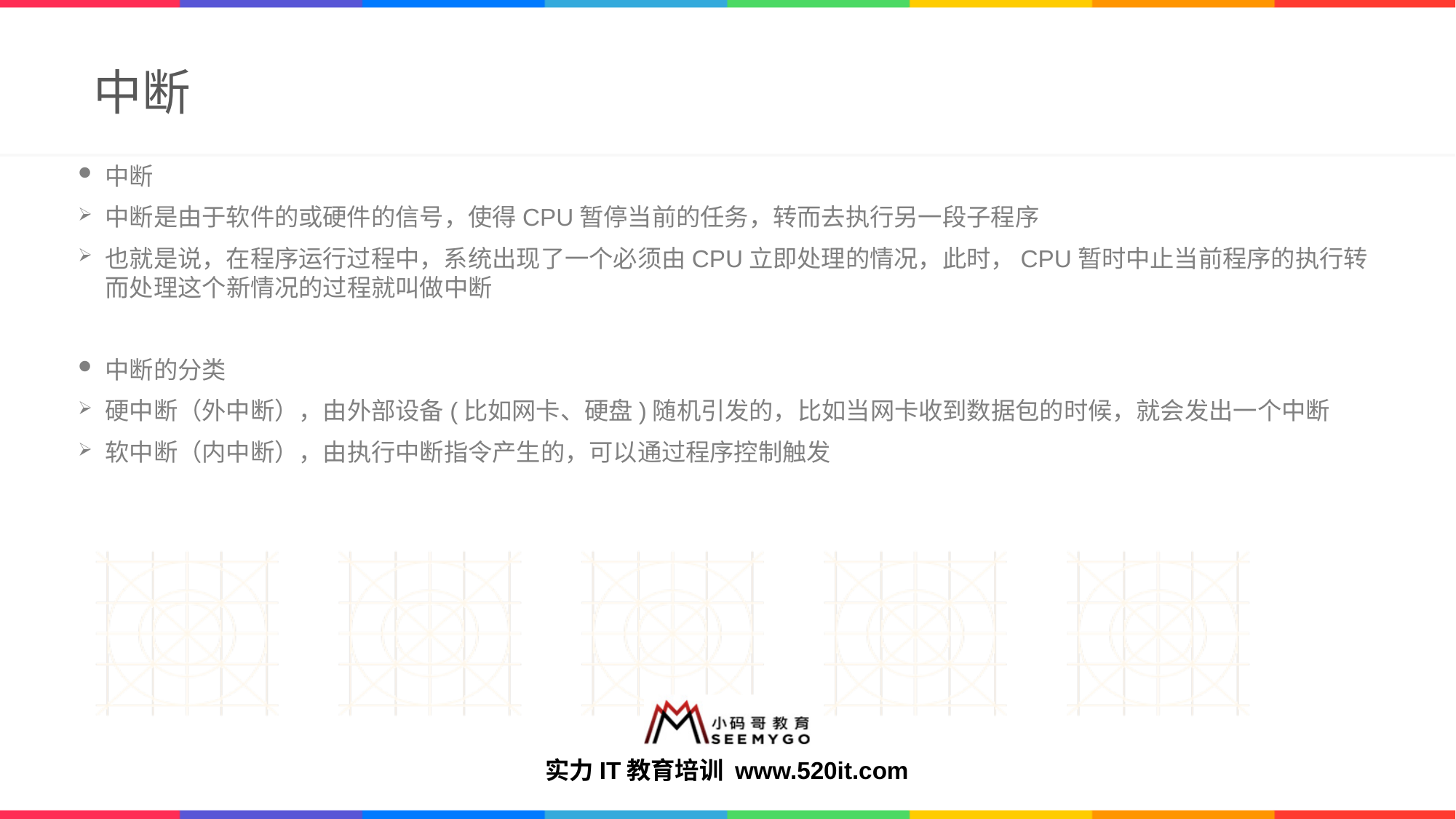

# 中断
中断
中断是由于软件的或硬件的信号，使得CPU暂停当前的任务，转而去执行另一段子程序
也就是说，在程序运行过程中，系统出现了一个必须由CPU立即处理的情况，此时，CPU暂时中止当前程序的执行转而处理这个新情况的过程就叫做中断

中断的分类
硬中断（外中断），由外部设备(比如网卡、硬盘)随机引发的，比如当网卡收到数据包的时候，就会发出一个中断
软中断（内中断），由执行中断指令产生的，可以通过程序控制触发